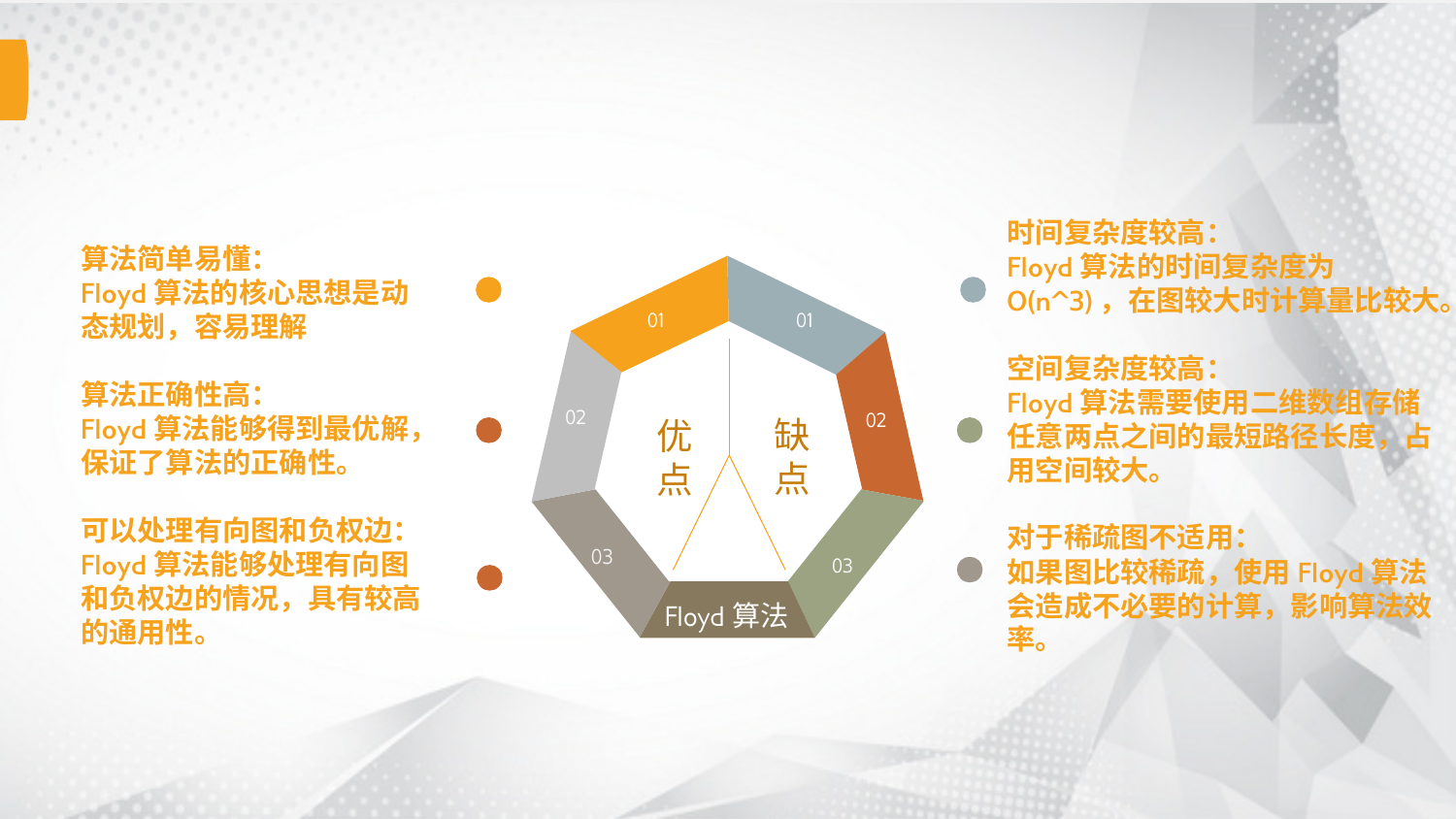

时间复杂度较高：
Floyd算法的时间复杂度为O(n^3)，在图较大时计算量比较大。

空间复杂度较高：
Floyd算法需要使用二维数组存储任意两点之间的最短路径长度，占用空间较大。

对于稀疏图不适用：
如果图比较稀疏，使用Floyd算法会造成不必要的计算，影响算法效率。
算法简单易懂：
Floyd算法的核心思想是动态规划，容易理解

算法正确性高：
Floyd算法能够得到最优解，保证了算法的正确性。

可以处理有向图和负权边：Floyd算法能够处理有向图和负权边的情况，具有较高的通用性。

01
01
02
02
缺点
优点

03
03

Floyd算法